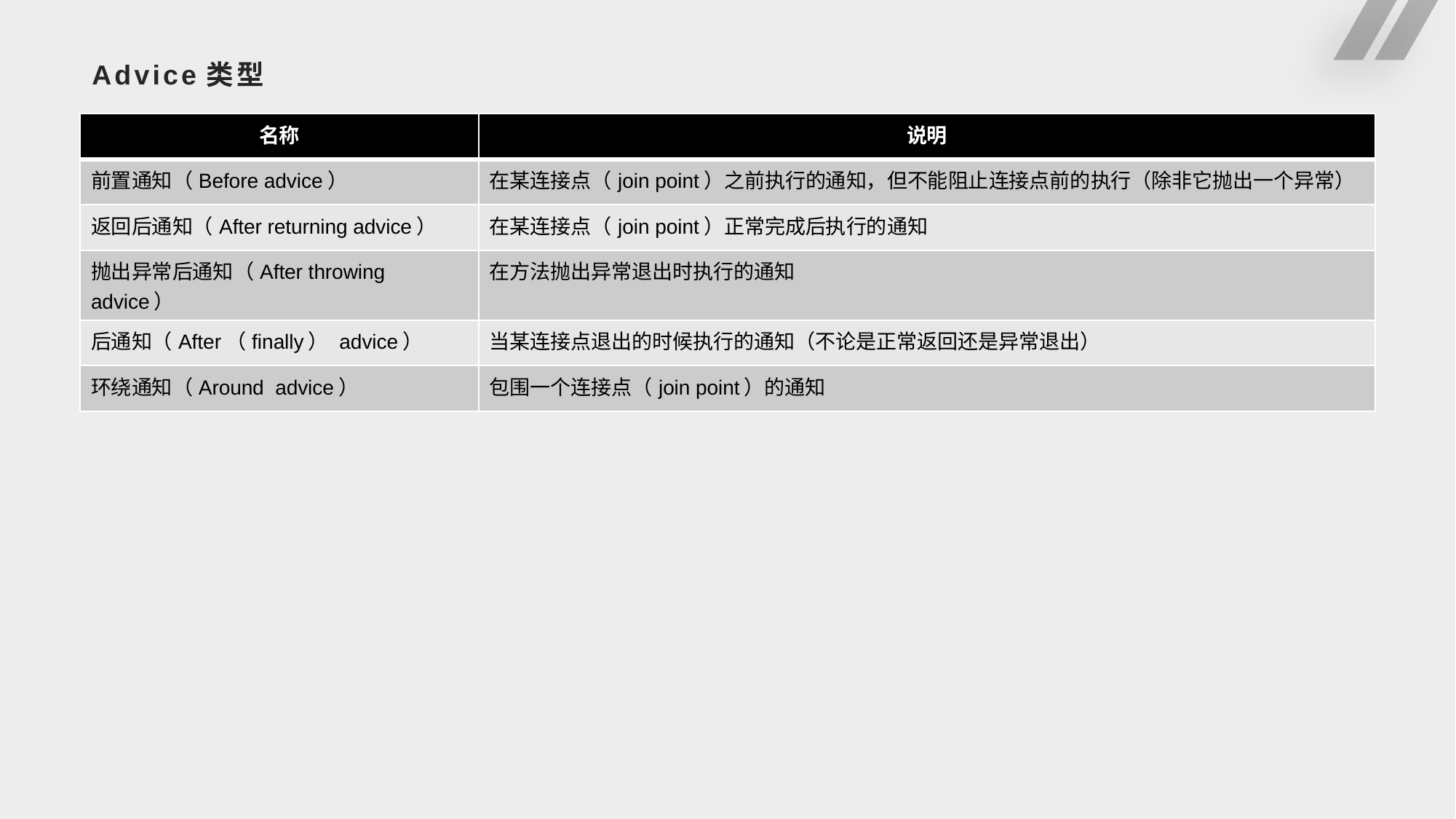

# Advice类型
| 名称 | 说明 |
| --- | --- |
| 前置通知（Before advice） | 在某连接点（join point）之前执行的通知，但不能阻止连接点前的执行（除非它抛出一个异常） |
| 返回后通知（After returning advice） | 在某连接点（join point）正常完成后执行的通知 |
| 抛出异常后通知（After throwing advice） | 在方法抛出异常退出时执行的通知 |
| 后通知（After（finally） advice） | 当某连接点退出的时候执行的通知（不论是正常返回还是异常退出） |
| 环绕通知（Around advice） | 包围一个连接点（join point）的通知 |